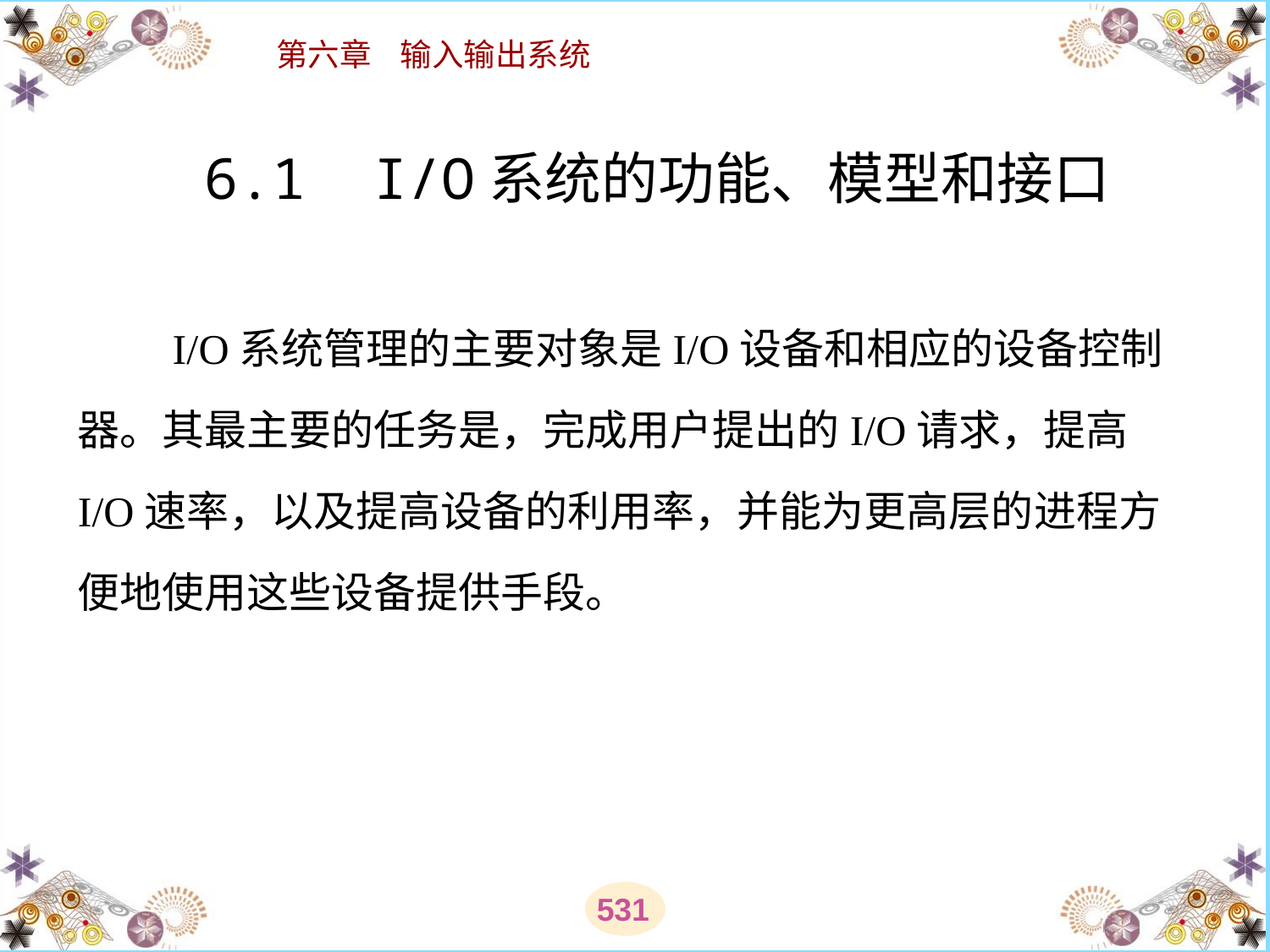

# 6.1  I/O系统的功能、模型和接口 　　I/O系统管理的主要对象是I/O设备和相应的设备控制器。其最主要的任务是，完成用户提出的I/O请求，提高I/O速率，以及提高设备的利用率，并能为更高层的进程方便地使用这些设备提供手段。